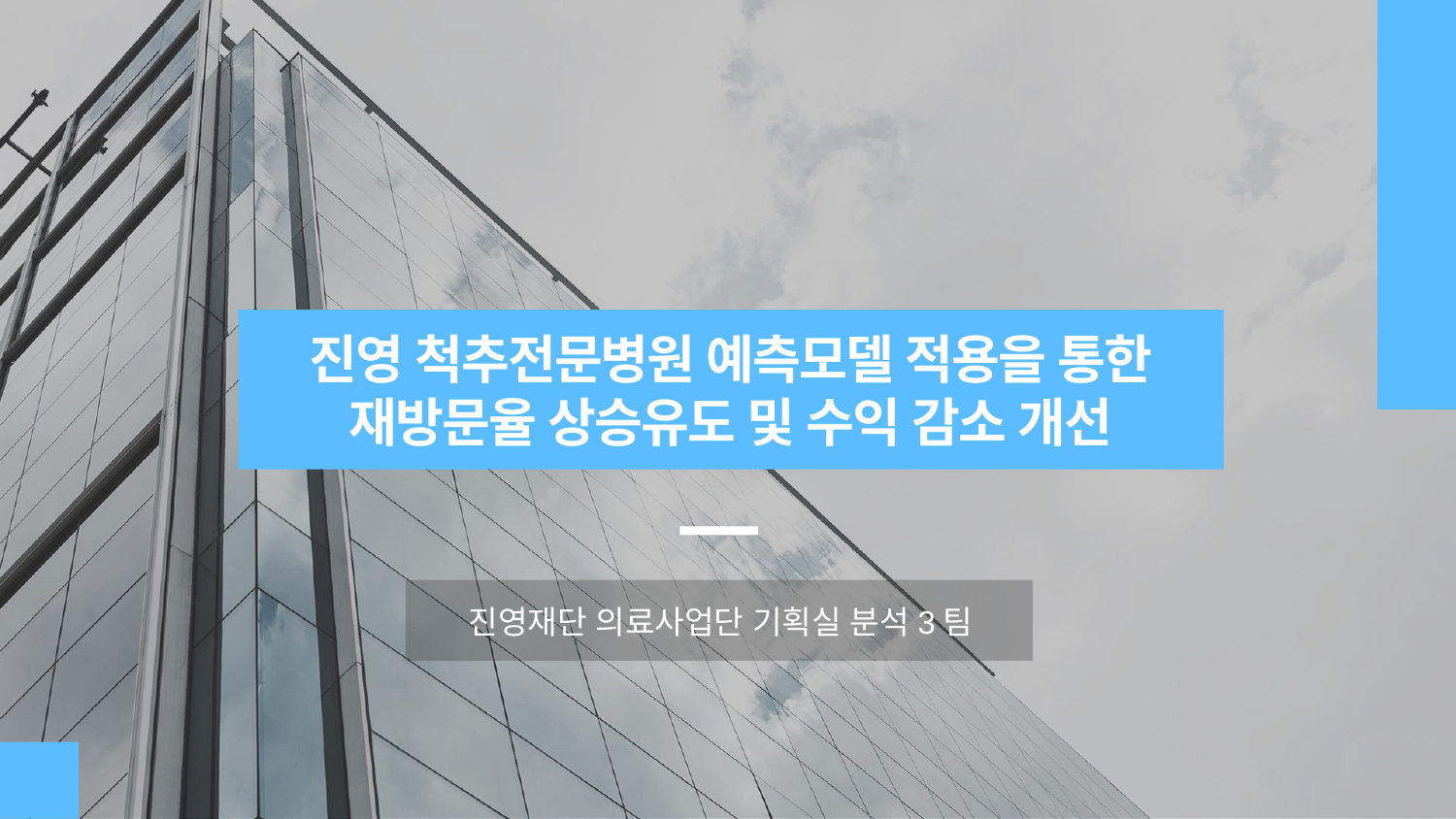

# 진영 척추전문병원 예측모델 적용을 통한 재방문율 상승유도 및 수익 감소 개선

진영재단 의료사업단 기획실 분석3팀